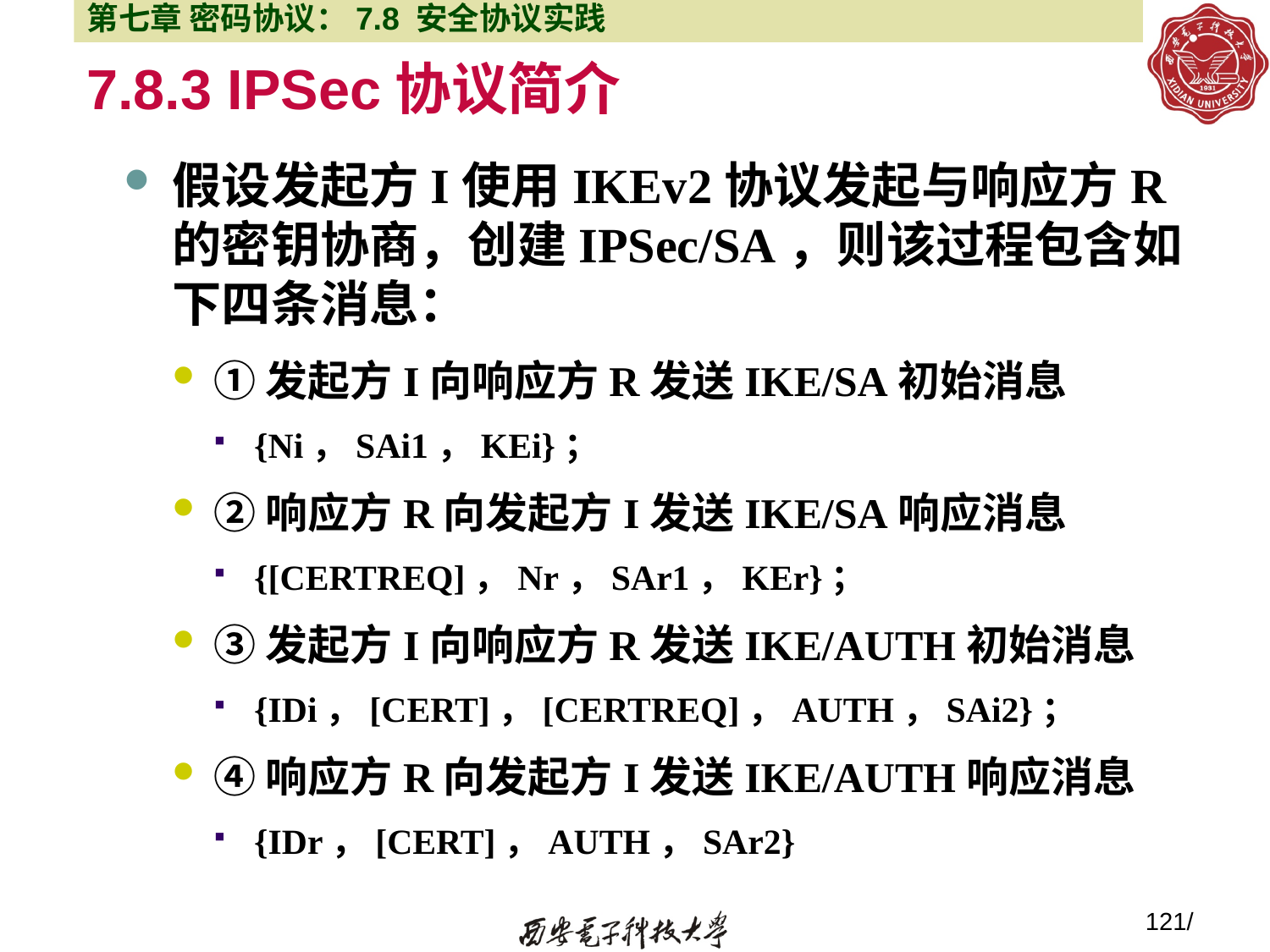

第七章 密码协议：7.8 安全协议实践
# 7.8.3 IPSec协议简介
假设发起方I使用IKEv2协议发起与响应方R的密钥协商，创建IPSec/SA，则该过程包含如下四条消息：
①发起方I向响应方R发送IKE/SA初始消息
{Ni，SAi1，KEi}；
②响应方R向发起方I发送IKE/SA响应消息
{[CERTREQ]，Nr，SAr1，KEr}；
③发起方I向响应方R发送IKE/AUTH初始消息
{IDi，[CERT]，[CERTREQ]，AUTH，SAi2}；
④响应方R向发起方I发送IKE/AUTH响应消息
{IDr，[CERT]，AUTH，SAr2}
121/